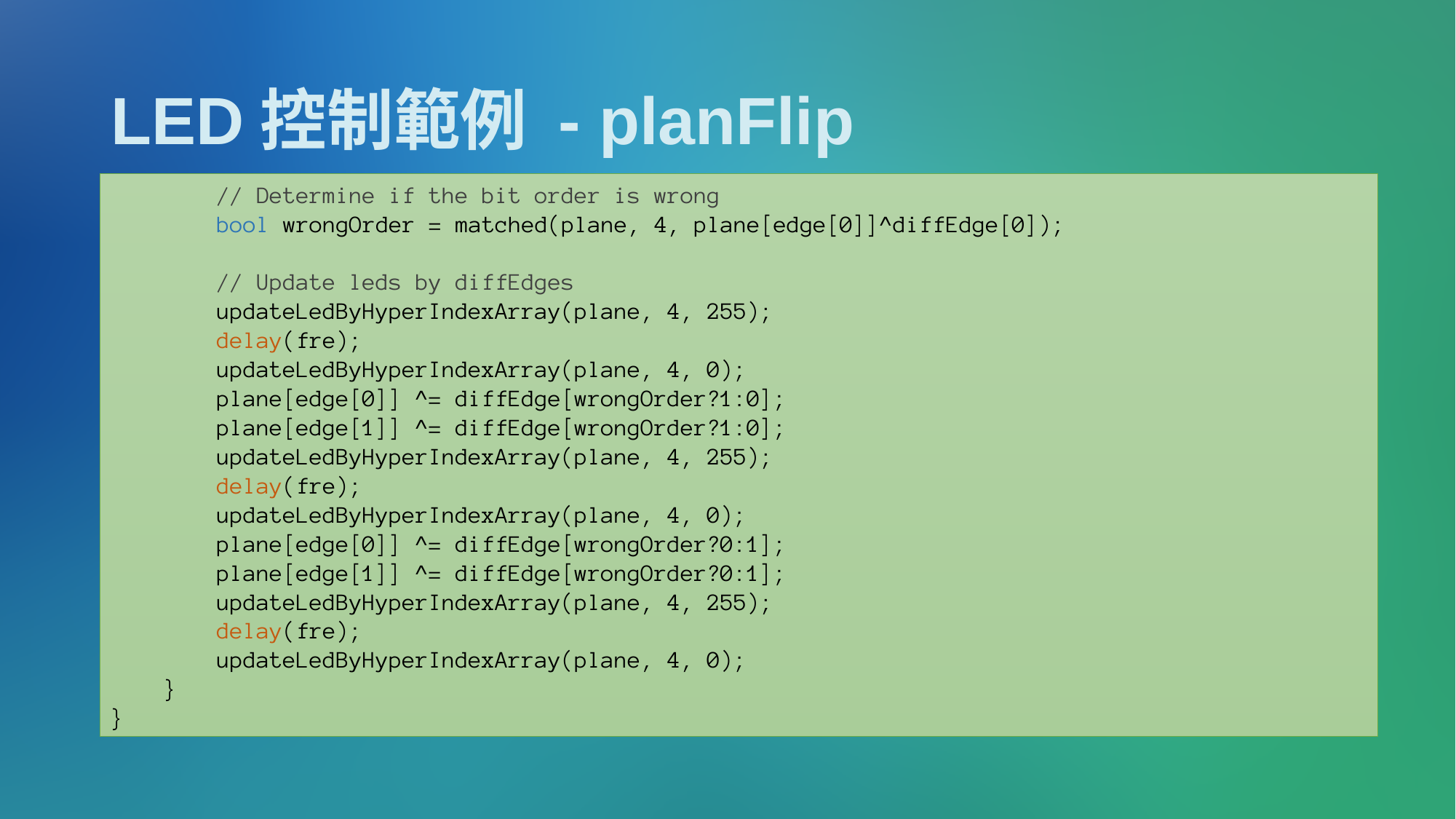

# LED控制範例 - planFlip
        // Determine if the bit order is wrong
        bool wrongOrder = matched(plane, 4, plane[edge[0]]^diffEdge[0]);

        // Update leds by diffEdges
        updateLedByHyperIndexArray(plane, 4, 255);
        delay(fre);
        updateLedByHyperIndexArray(plane, 4, 0);
        plane[edge[0]] ^= diffEdge[wrongOrder?1:0];
        plane[edge[1]] ^= diffEdge[wrongOrder?1:0];
        updateLedByHyperIndexArray(plane, 4, 255);
        delay(fre);
        updateLedByHyperIndexArray(plane, 4, 0);
        plane[edge[0]] ^= diffEdge[wrongOrder?0:1];
        plane[edge[1]] ^= diffEdge[wrongOrder?0:1];
        updateLedByHyperIndexArray(plane, 4, 255);
        delay(fre);
        updateLedByHyperIndexArray(plane, 4, 0);
    }
}